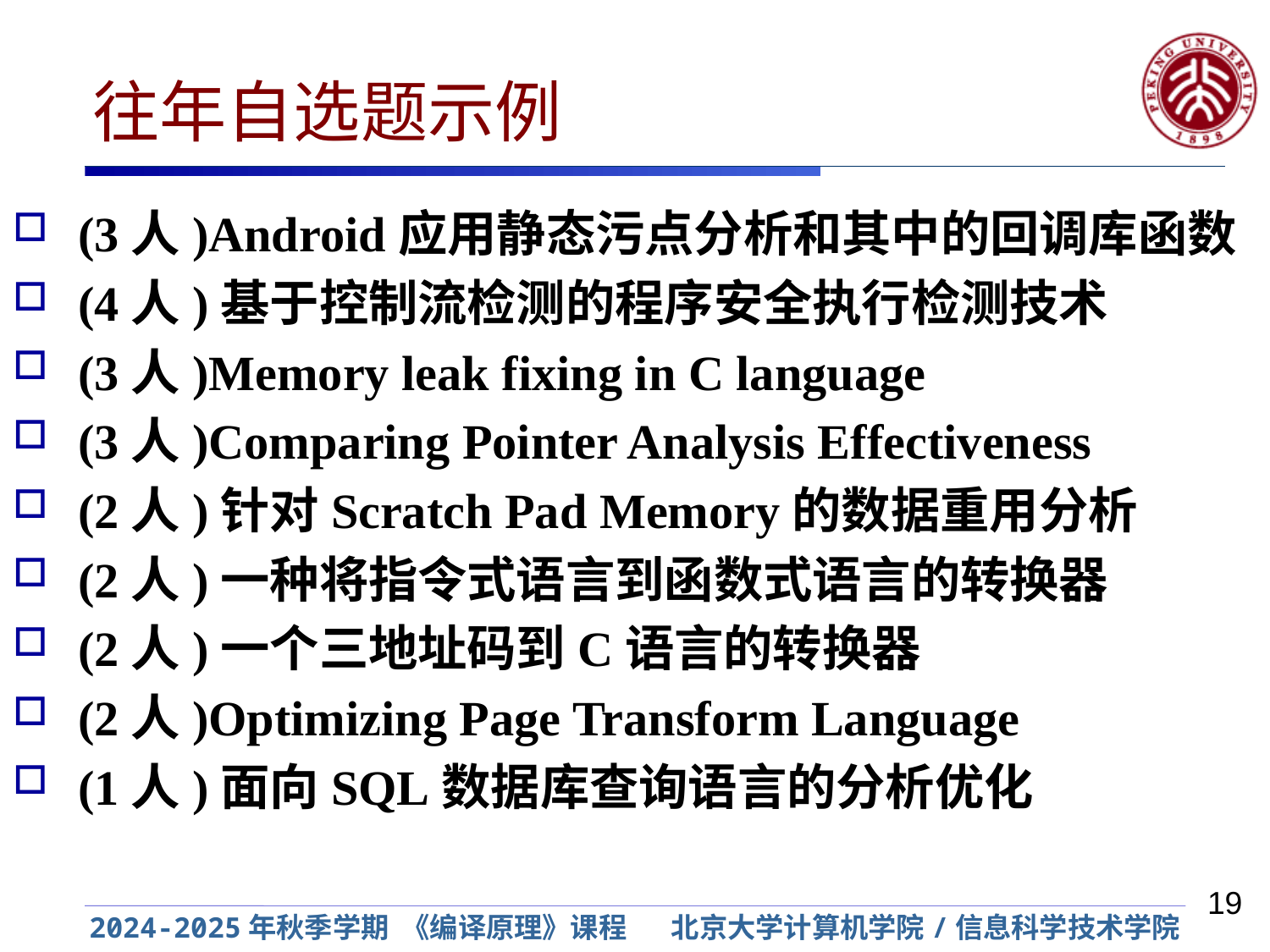

# 往年自选题示例
(3人)Android应用静态污点分析和其中的回调库函数
(4人)基于控制流检测的程序安全执行检测技术
(3人)Memory leak fixing in C language
(3人)Comparing Pointer Analysis Effectiveness
(2人)针对Scratch Pad Memory的数据重用分析
(2人)一种将指令式语言到函数式语言的转换器
(2人)一个三地址码到C语言的转换器
(2人)Optimizing Page Transform Language
(1人)面向SQL数据库查询语言的分析优化